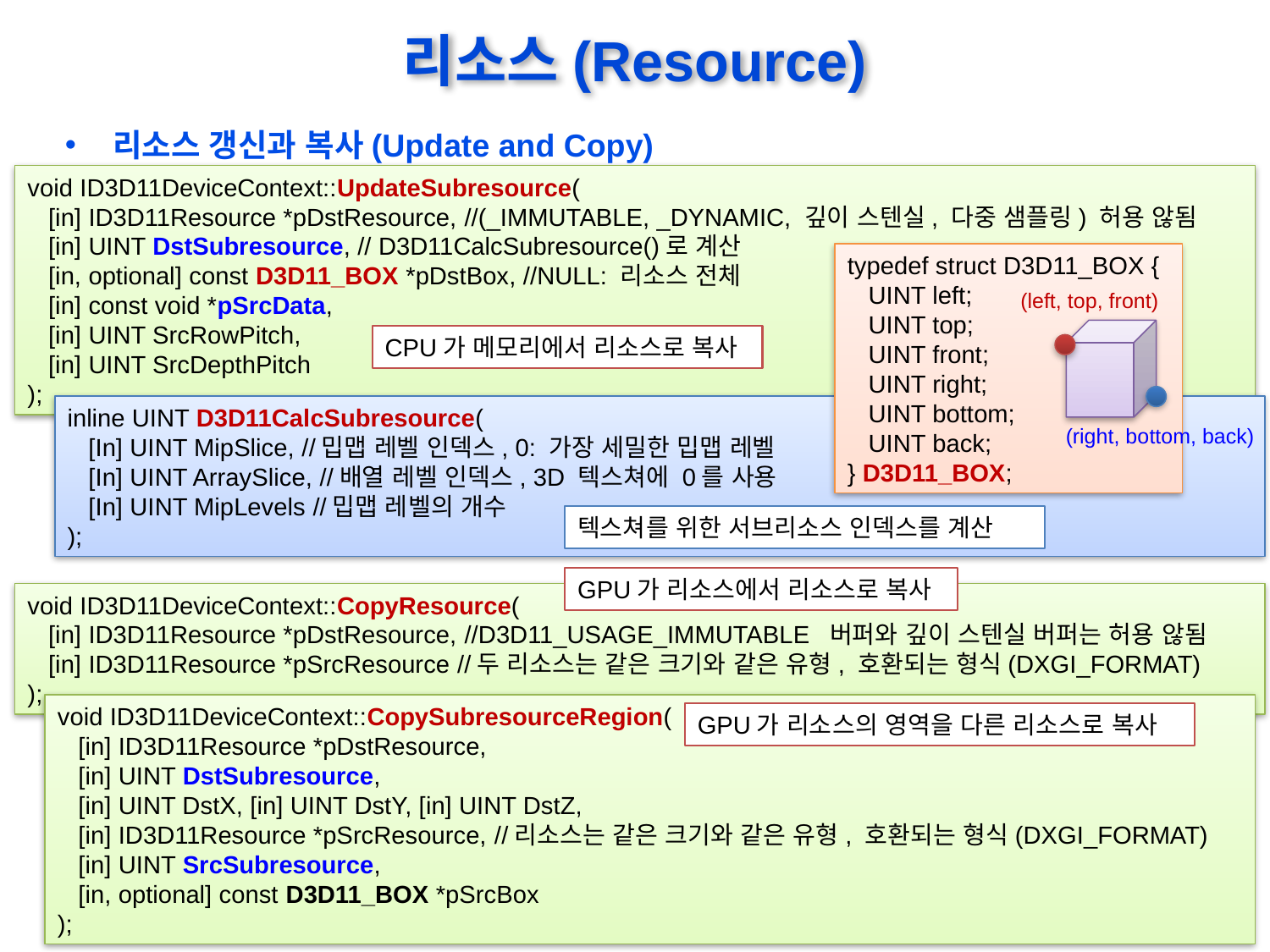

# 리소스(Resource)
리소스 갱신과 복사(Update and Copy)
void ID3D11DeviceContext::UpdateSubresource(
   [in] ID3D11Resource *pDstResource, //(_IMMUTABLE, _DYNAMIC, 깊이 스텐실, 다중 샘플링) 허용 않됨
   [in] UINT DstSubresource, // D3D11CalcSubresource()로 계산
   [in, optional] const D3D11_BOX *pDstBox, //NULL: 리소스 전체
   [in] const void *pSrcData,
   [in] UINT SrcRowPitch,
   [in] UINT SrcDepthPitch
);
typedef struct D3D11_BOX {
   UINT left;
   UINT top;
   UINT front;
   UINT right;
   UINT bottom;
   UINT back;
} D3D11_BOX;
(left, top, front)

CPU가 메모리에서 리소스로 복사

inline UINT D3D11CalcSubresource(
   [In] UINT MipSlice, //밉맵 레벨 인덱스, 0: 가장 세밀한 밉맵 레벨
   [In] UINT ArraySlice, //배열 레벨 인덱스, 3D 텍스쳐에 0를 사용
   [In] UINT MipLevels //밉맵 레벨의 개수
);
(right, bottom, back)
텍스쳐를 위한 서브리소스 인덱스를 계산
GPU가 리소스에서 리소스로 복사
void ID3D11DeviceContext::CopyResource(
   [in] ID3D11Resource *pDstResource, //D3D11_USAGE_IMMUTABLE  버퍼와 깊이 스텐실 버퍼는 허용 않됨
   [in] ID3D11Resource *pSrcResource //두 리소스는 같은 크기와 같은 유형, 호환되는 형식(DXGI_FORMAT)
);
void ID3D11DeviceContext::CopySubresourceRegion(
   [in] ID3D11Resource *pDstResource,
   [in] UINT DstSubresource,
   [in] UINT DstX, [in] UINT DstY, [in] UINT DstZ,
   [in] ID3D11Resource *pSrcResource, //리소스는 같은 크기와 같은 유형, 호환되는 형식(DXGI_FORMAT)
   [in] UINT SrcSubresource,
   [in, optional] const D3D11_BOX *pSrcBox
);
GPU가 리소스의 영역을 다른 리소스로 복사